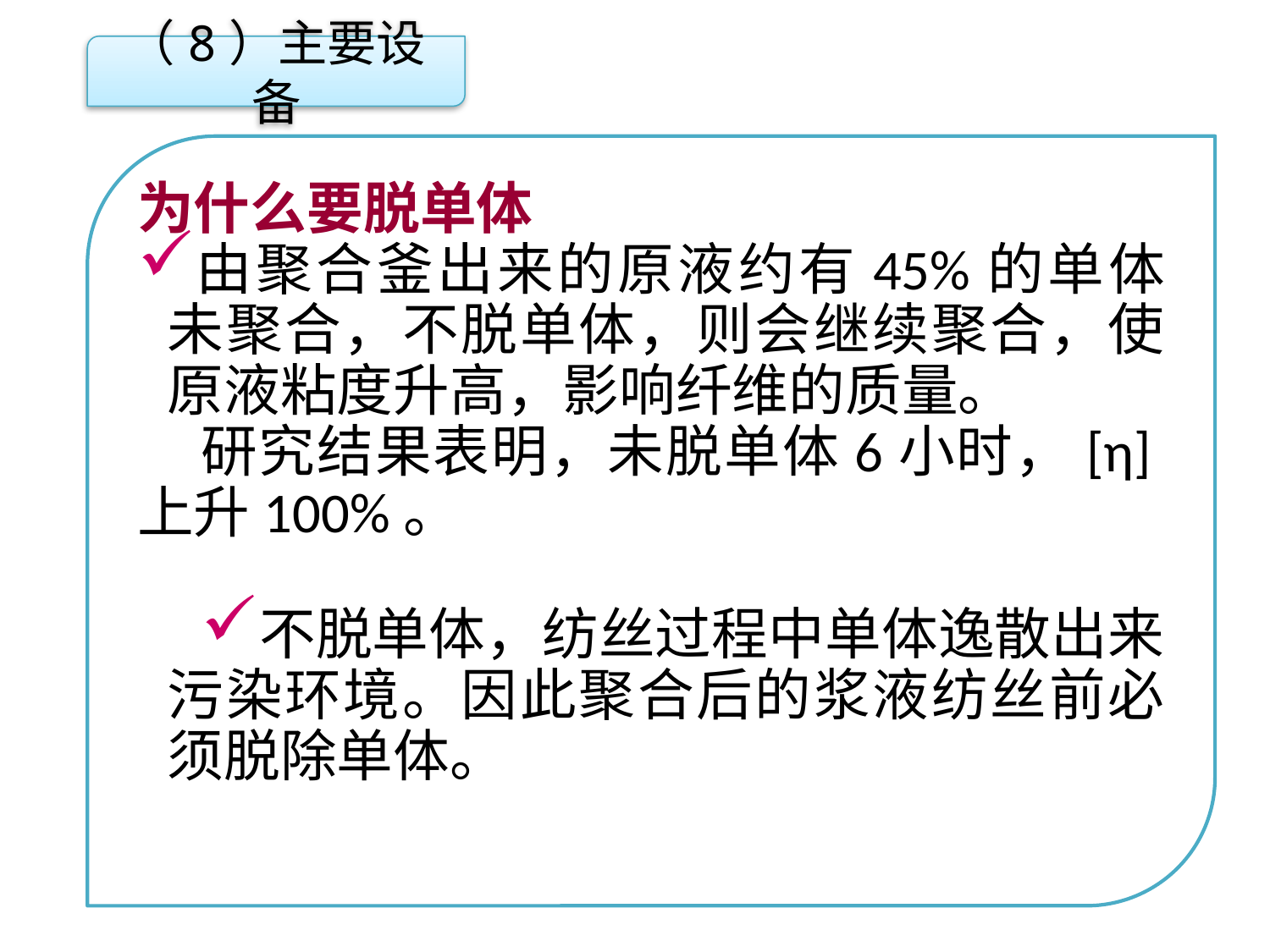

（8）主要设备
为什么要脱单体
由聚合釜出来的原液约有45%的单体未聚合，不脱单体，则会继续聚合，使原液粘度升高，影响纤维的质量。
研究结果表明，未脱单体6小时，[η]上升100%。

不脱单体，纺丝过程中单体逸散出来污染环境。因此聚合后的浆液纺丝前必须脱除单体。
点击添加文本
点击添加文本
点击添加文本
点击添加文本